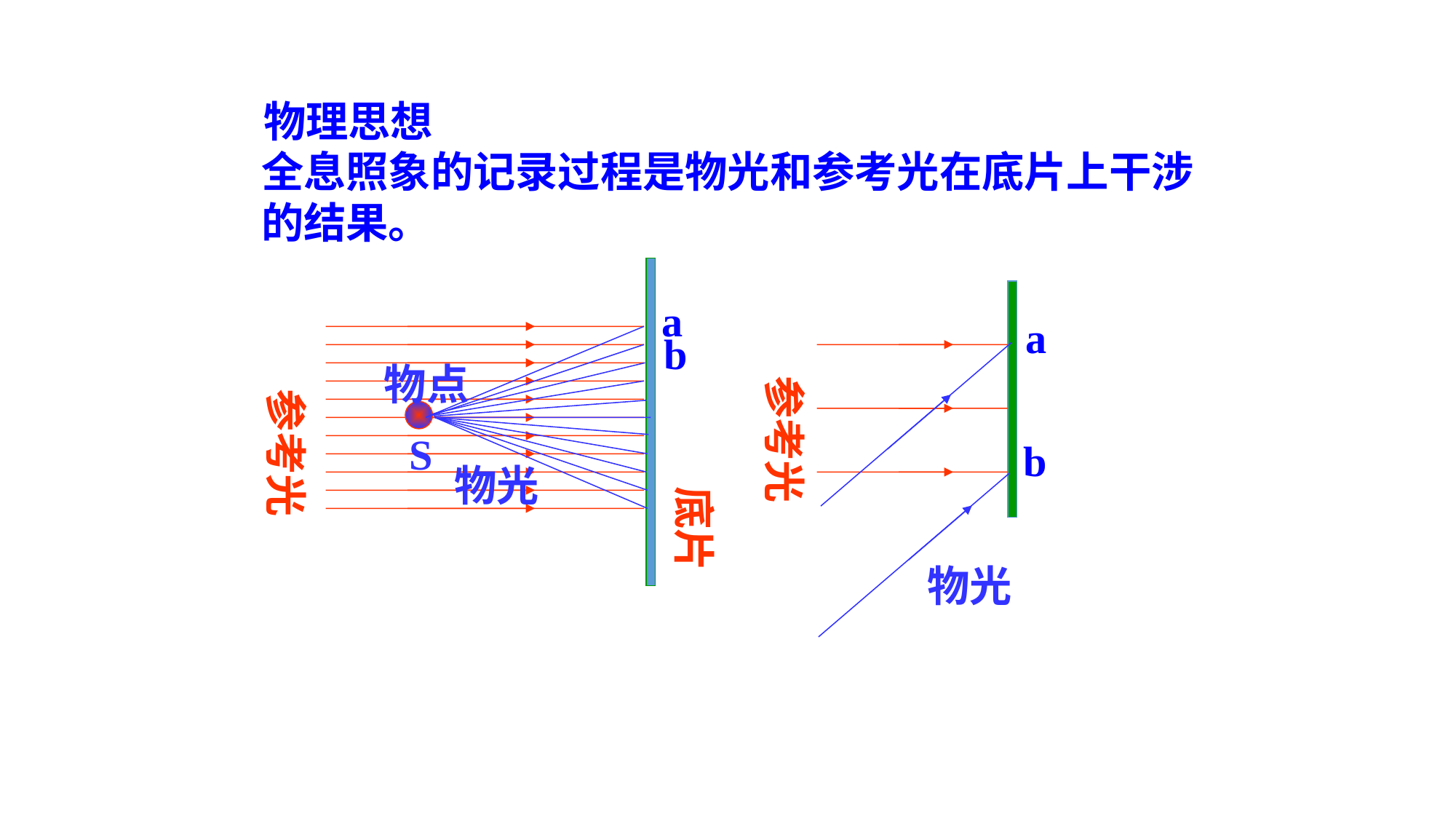

物理思想

物点

参考光

S

a
a
b

参考光

b
物光

底片

物光
全息照象的记录过程是物光和参考光在底片上干涉的结果。